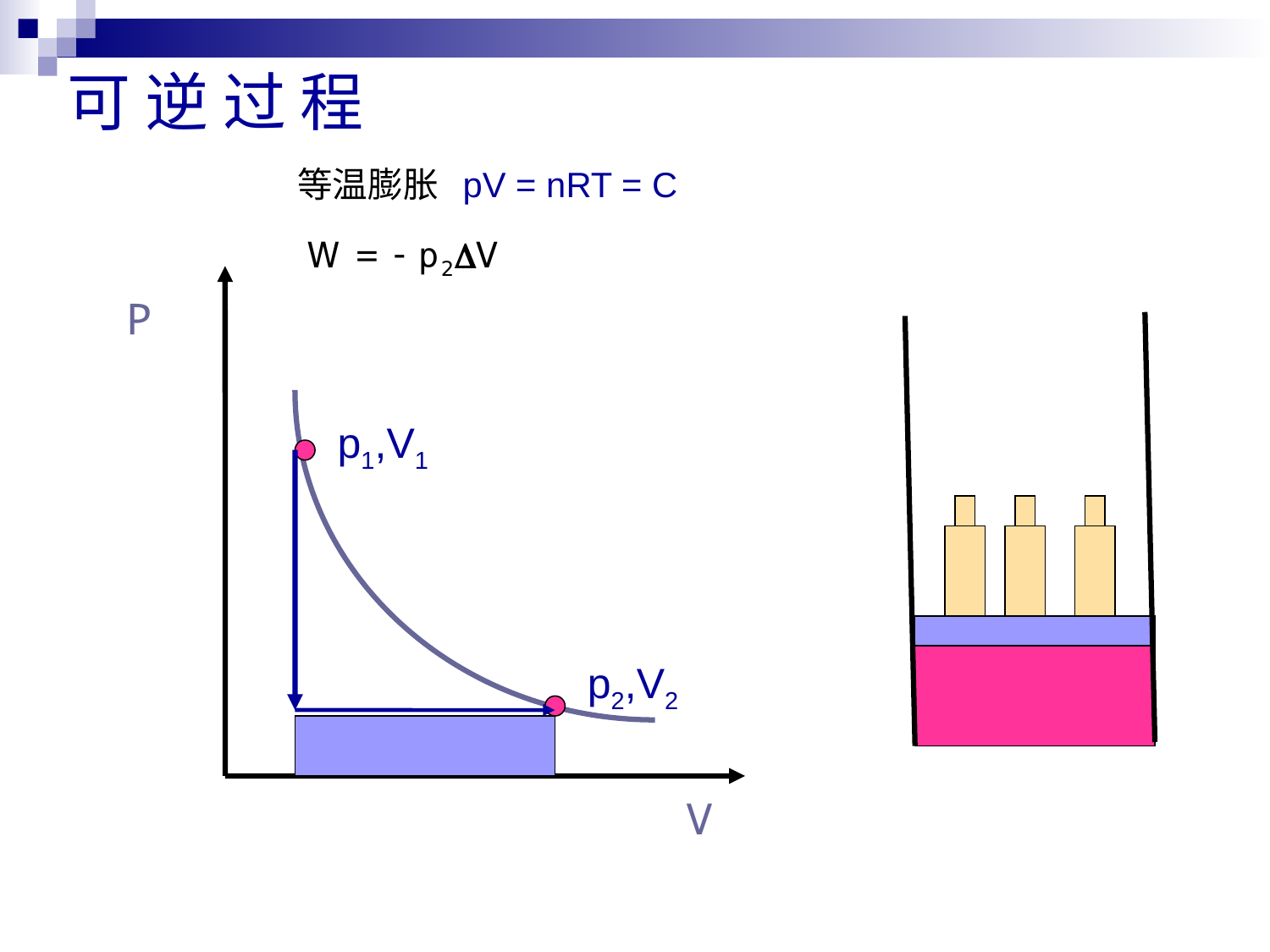

可 逆 过 程
等温膨胀  pV = nRT = C
W = - p2ΔV

P

p1,V1

p2,V2

V